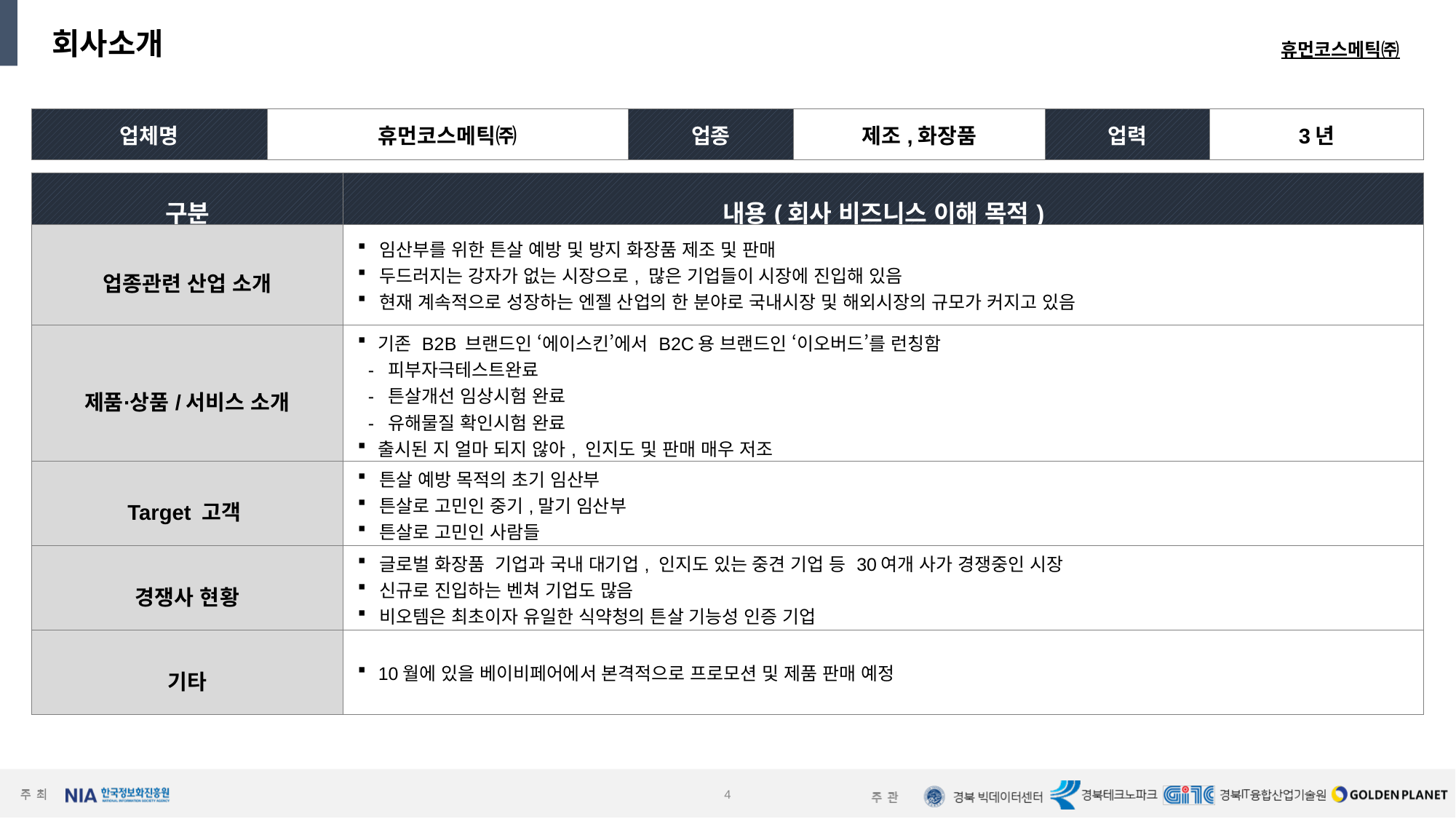

회사소개
휴먼코스메틱㈜
| 업체명 | 휴먼코스메틱㈜ | 업종 | 제조,화장품 | 업력 | 3년 |
| --- | --- | --- | --- | --- | --- |
| 구분 | 내용(회사 비즈니스 이해 목적) |
| --- | --- |
| 업종관련 산업 소개 | 임산부를 위한 튼살 예방 및 방지 화장품 제조 및 판매 두드러지는 강자가 없는 시장으로, 많은 기업들이 시장에 진입해 있음 현재 계속적으로 성장하는 엔젤 산업의 한 분야로 국내시장 및 해외시장의 규모가 커지고 있음 |
| 제품∙상품/서비스 소개 | 기존 B2B 브랜드인 ‘에이스킨’에서 B2C용 브랜드인 ‘이오버드’를 런칭함 - 피부자극테스트완료 - 튼살개선 임상시험 완료 - 유해물질 확인시험 완료 출시된 지 얼마 되지 않아, 인지도 및 판매 매우 저조 |
| Target 고객 | 튼살 예방 목적의 초기 임산부 튼살로 고민인 중기,말기 임산부 튼살로 고민인 사람들 |
| 경쟁사 현황 | 글로벌 화장품 기업과 국내 대기업, 인지도 있는 중견 기업 등 30여개 사가 경쟁중인 시장 신규로 진입하는 벤쳐 기업도 많음 비오템은 최초이자 유일한 식약청의 튼살 기능성 인증 기업 |
| 기타 | 10월에 있을 베이비페어에서 본격적으로 프로모션 및 제품 판매 예정 |